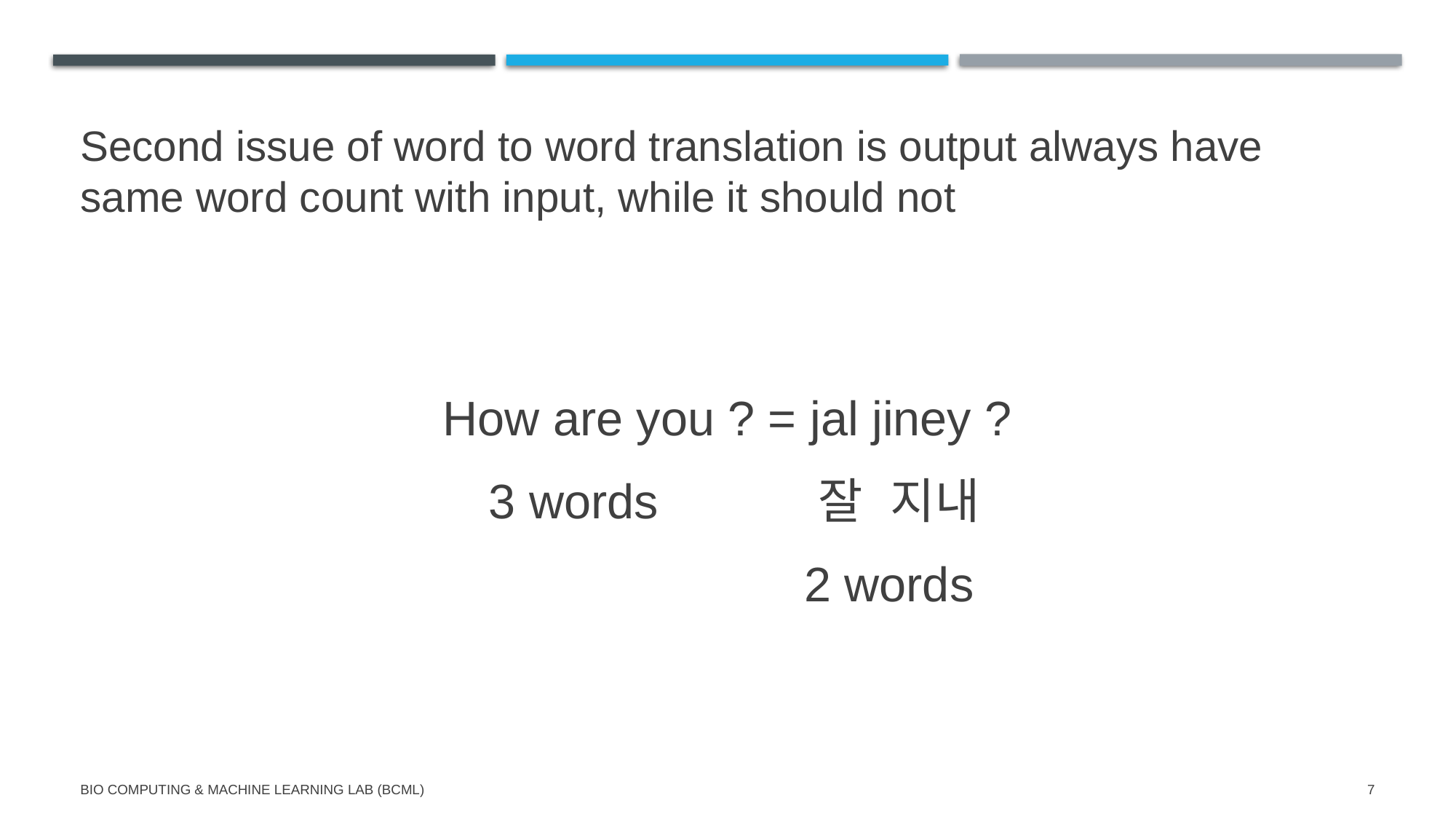

# Second issue of word to word translation is output always have same word count with input, while it should not
How are you ? = jal jiney ?
 3 words           잘  지내
                        2 words
Bio Computing & Machine Learning Lab (BCML)
7